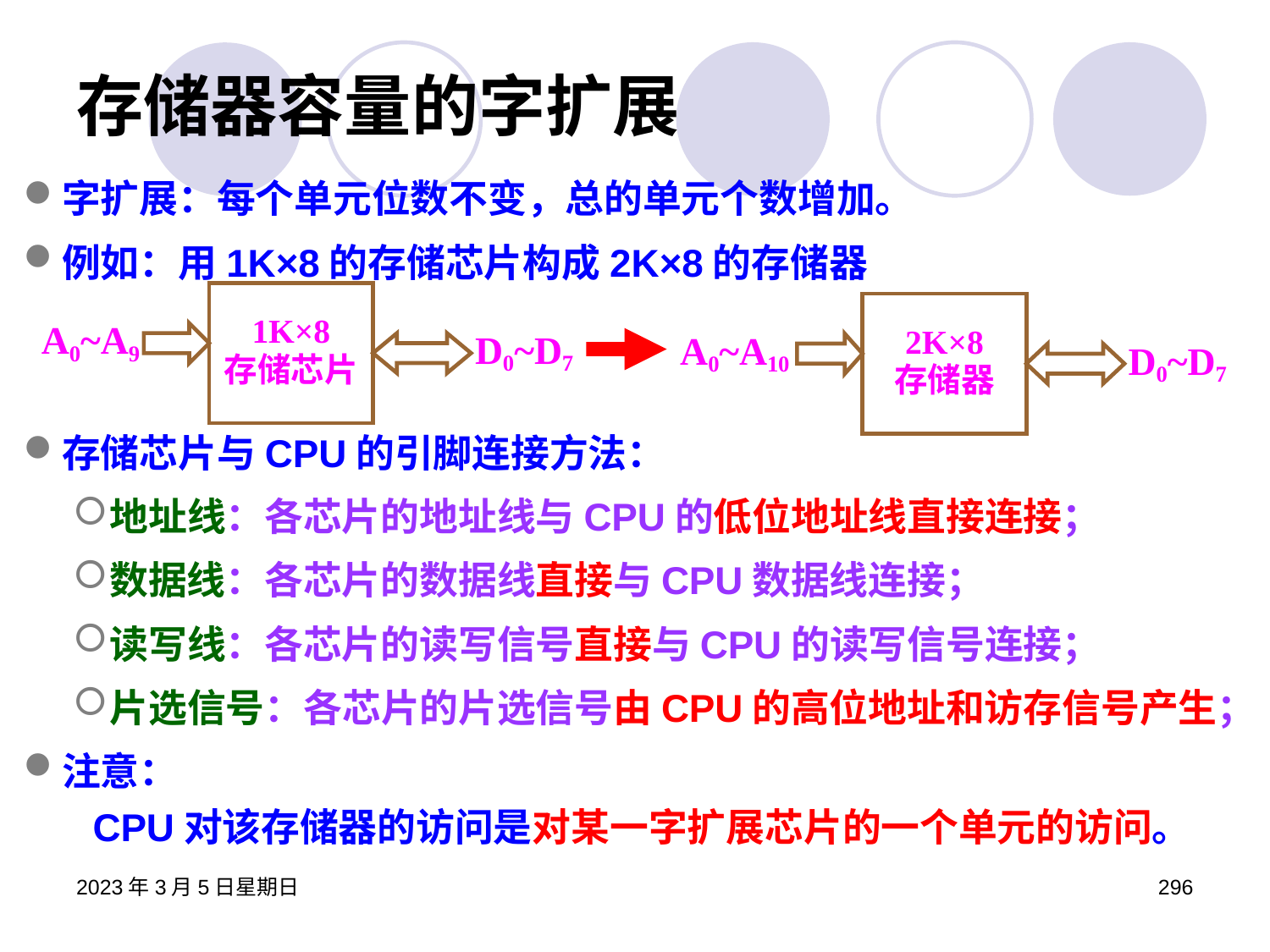

# 存储器容量的字扩展
字扩展：每个单元位数不变，总的单元个数增加。
例如：用1K×8的存储芯片构成2K×8的存储器

存储芯片与CPU的引脚连接方法：
地址线：各芯片的地址线与CPU的低位地址线直接连接；
数据线：各芯片的数据线直接与CPU数据线连接；
读写线：各芯片的读写信号直接与CPU的读写信号连接；
片选信号：各芯片的片选信号由CPU的高位地址和访存信号产生；
注意：
    CPU对该存储器的访问是对某一字扩展芯片的一个单元的访问。
1K×8
存储芯片
A0~A9

D0~D7

2K×8
存储器
A0~A10

D0~D7

2023年3月5日星期日
296